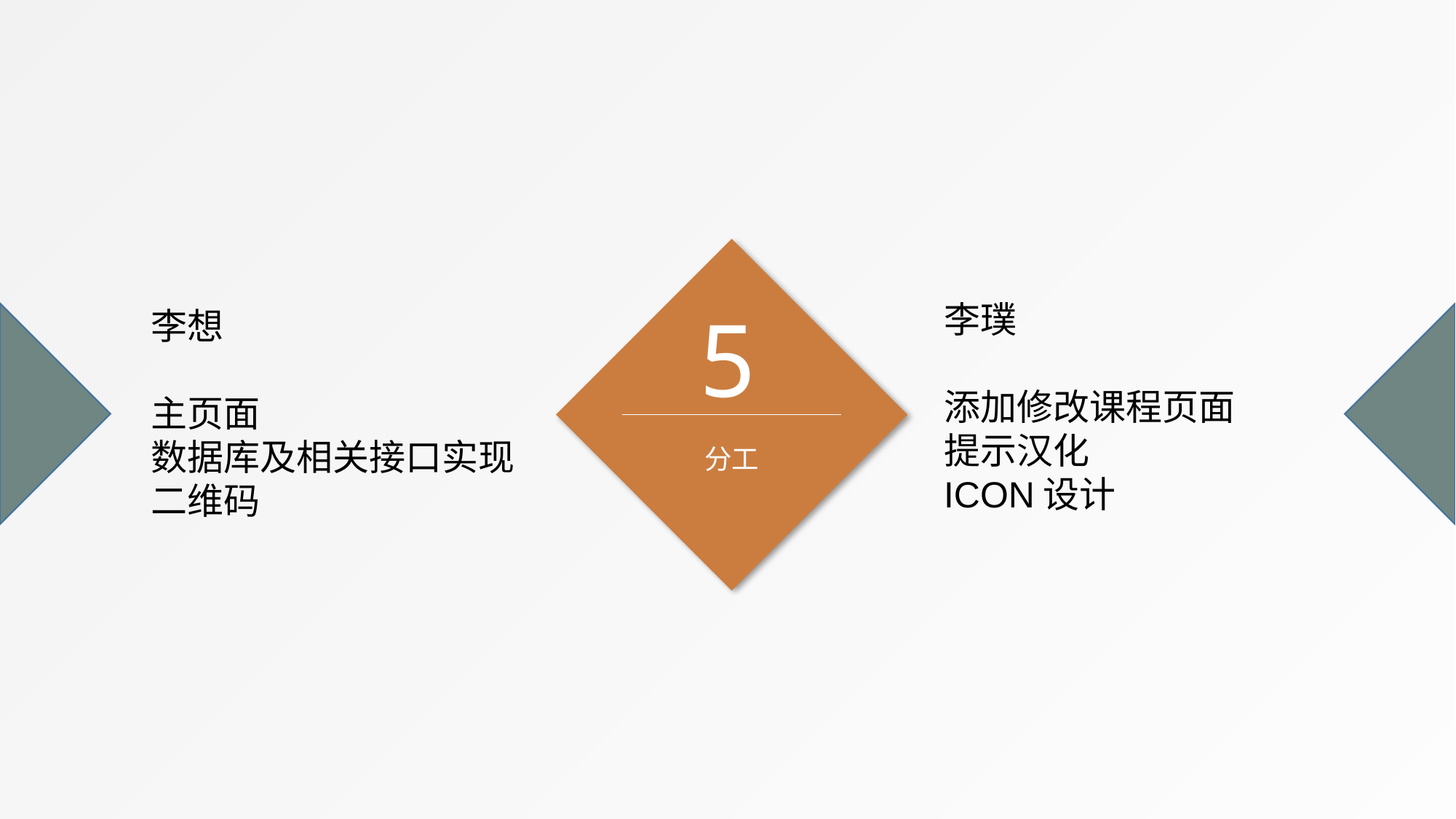

5
分工
李璞

添加修改课程页面
提示汉化
ICON设计
李想

主页面
数据库及相关接口实现
二维码